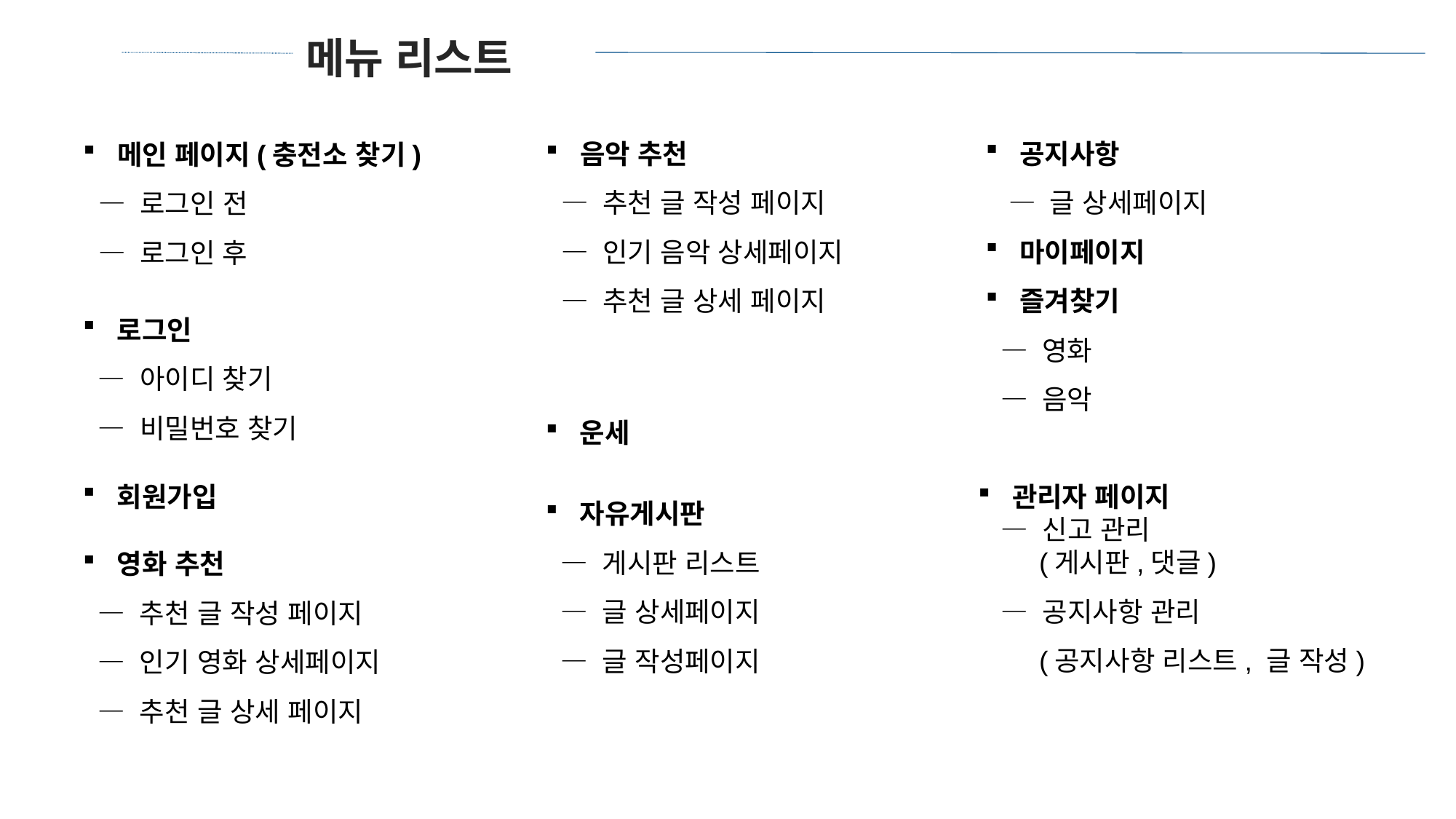

메뉴 리스트
음악 추천
  ― 추천 글 작성 페이지
  ― 인기 음악 상세페이지
  ― 추천 글 상세 페이지
공지사항
   ― 글 상세페이지
마이페이지
즐겨찾기
  ― 영화
  ― 음악
메인 페이지(충전소 찾기)
  ― 로그인 전
  ― 로그인 후
로그인
  ― 아이디 찾기
  ― 비밀번호 찾기
운세
회원가입
관리자 페이지
   ― 신고 관리
        (게시판,댓글)
   ― 공지사항 관리
        (공지사항 리스트, 글 작성)
자유게시판
  ― 게시판 리스트
  ― 글 상세페이지
  ― 글 작성페이지
영화 추천
  ― 추천 글 작성 페이지
  ― 인기 영화 상세페이지
  ― 추천 글 상세 페이지